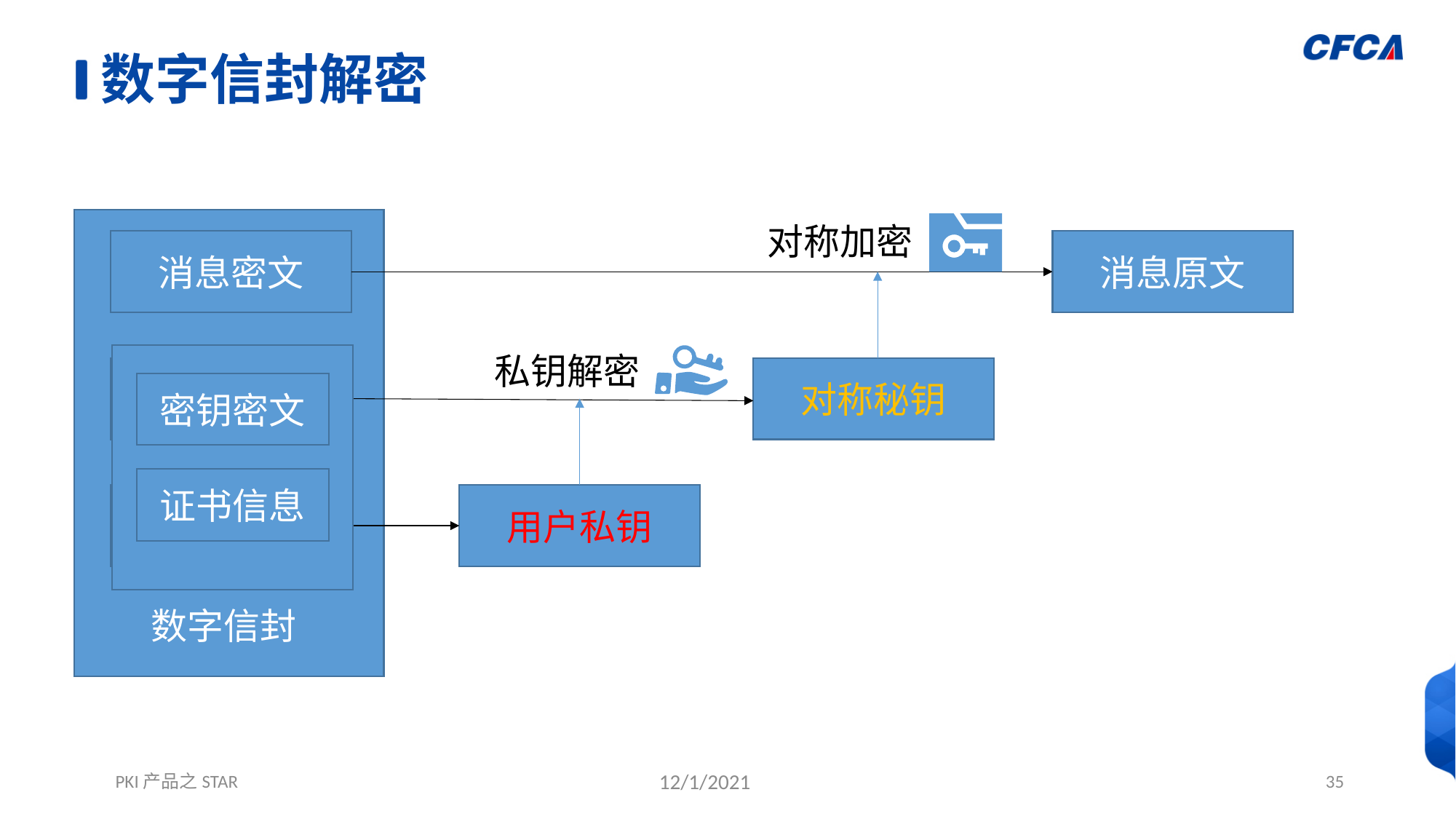

# 数字信封解密
对称加密

消息密文
消息原文
私钥解密

秘钥密文
对称秘钥
密钥密文
证书信息
证书信息
用户私钥
数字信封

PKI产品之STAR
12/1/2021
35